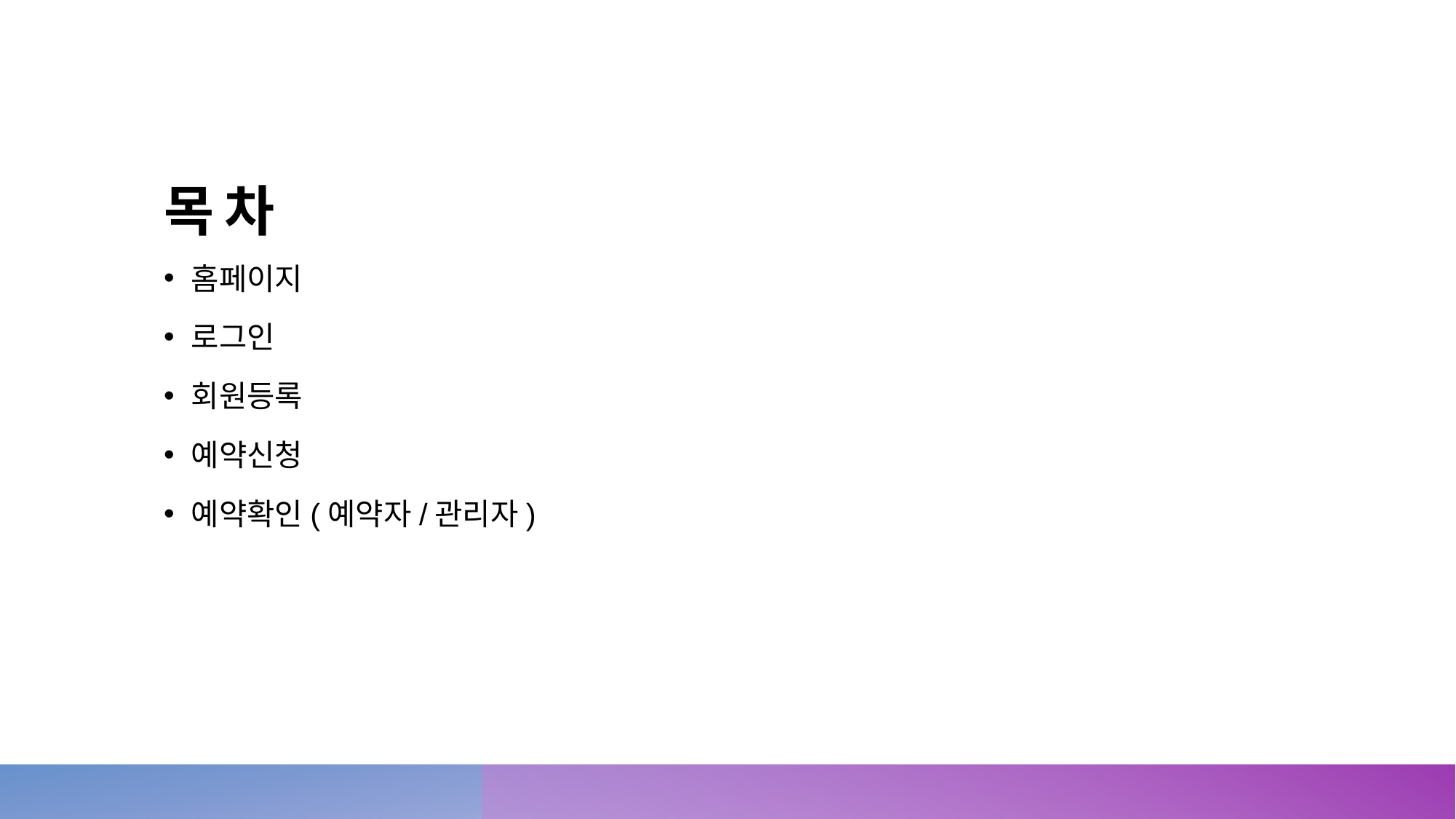

# 목차
홈페이지
로그인
회원등록
예약신청
예약확인(예약자/관리자)